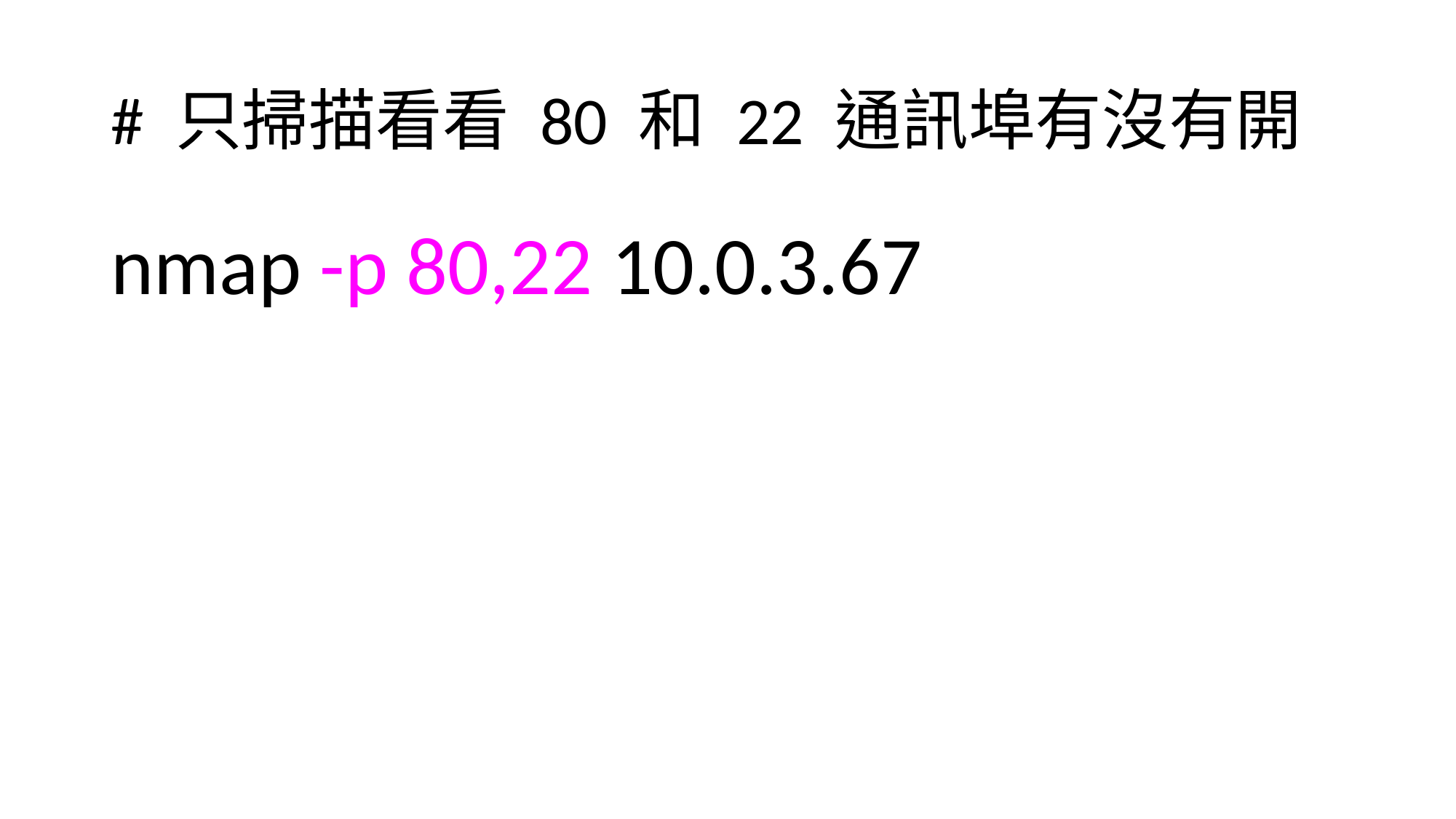

# # 只掃描看看 80 和 22 通訊埠有沒有開
nmap -p 80,22 10.0.3.67